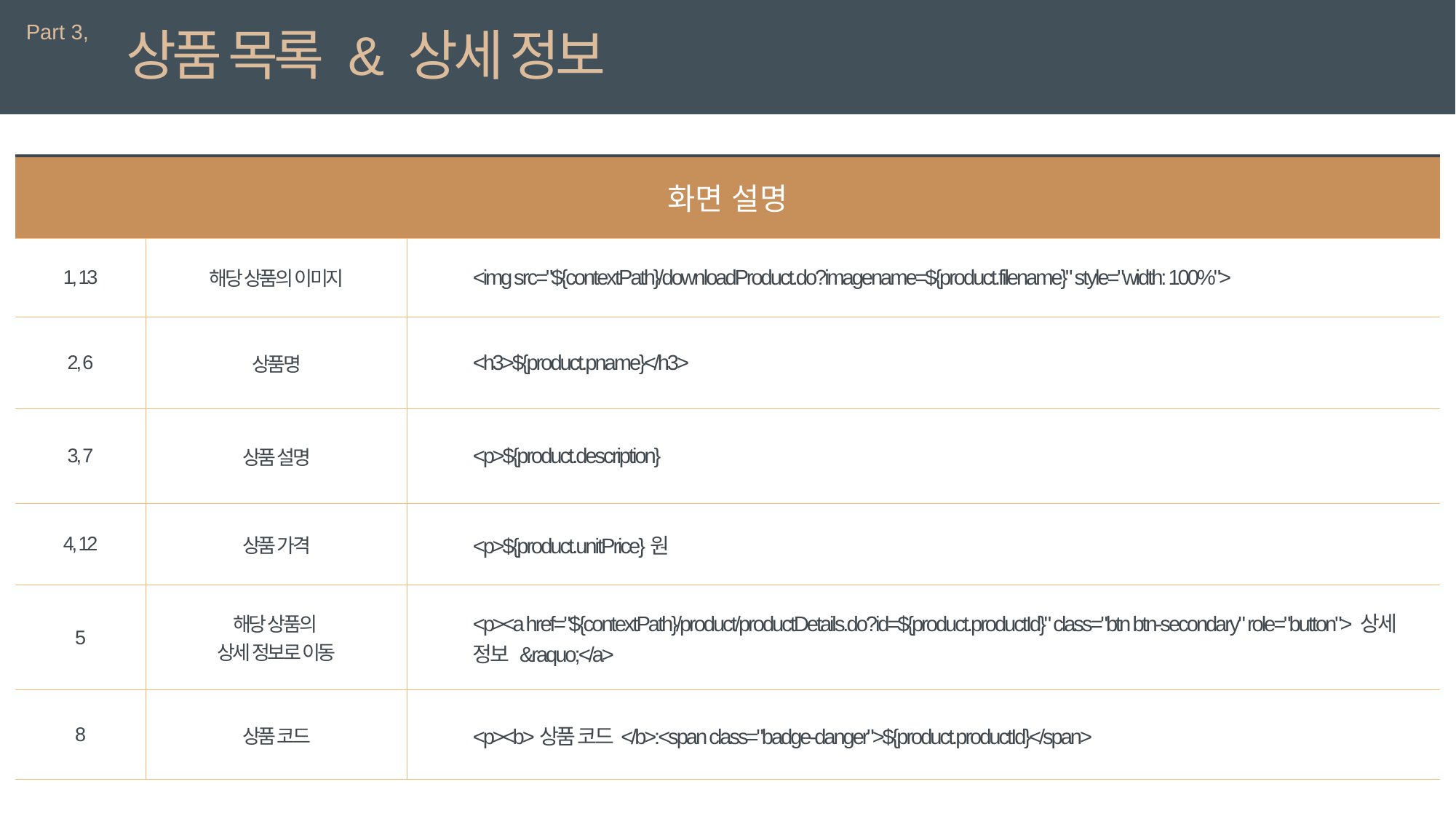

Part 3,
상품 목록 & 상세 정보
| 화면 설명 |  | 상세 설명 |
| --- | --- | --- |
| 1, 13 | 해당 상품의 이미지 | <img src="${contextPath}/downloadProduct.do?imagename=${product.filename}" style="width: 100%"> |
| 2, 6 | 상품명 | <h3>${product.pname}</h3> |
| 3, 7 | 상품 설명 | <p>${product.description} |
| 4, 12 | 상품 가격 | <p>${product.unitPrice}원 |
| 5 | 해당 상품의 상세 정보로 이동 | <p><a href="${contextPath}/product/productDetails.do?id=${product.productId}" class="btn btn-secondary" role="button"> 상세 정보 &raquo;</a> |
| 8 | 상품 코드 | <p><b>상품 코드</b>:<span class="badge-danger">${product.productId}</span> |